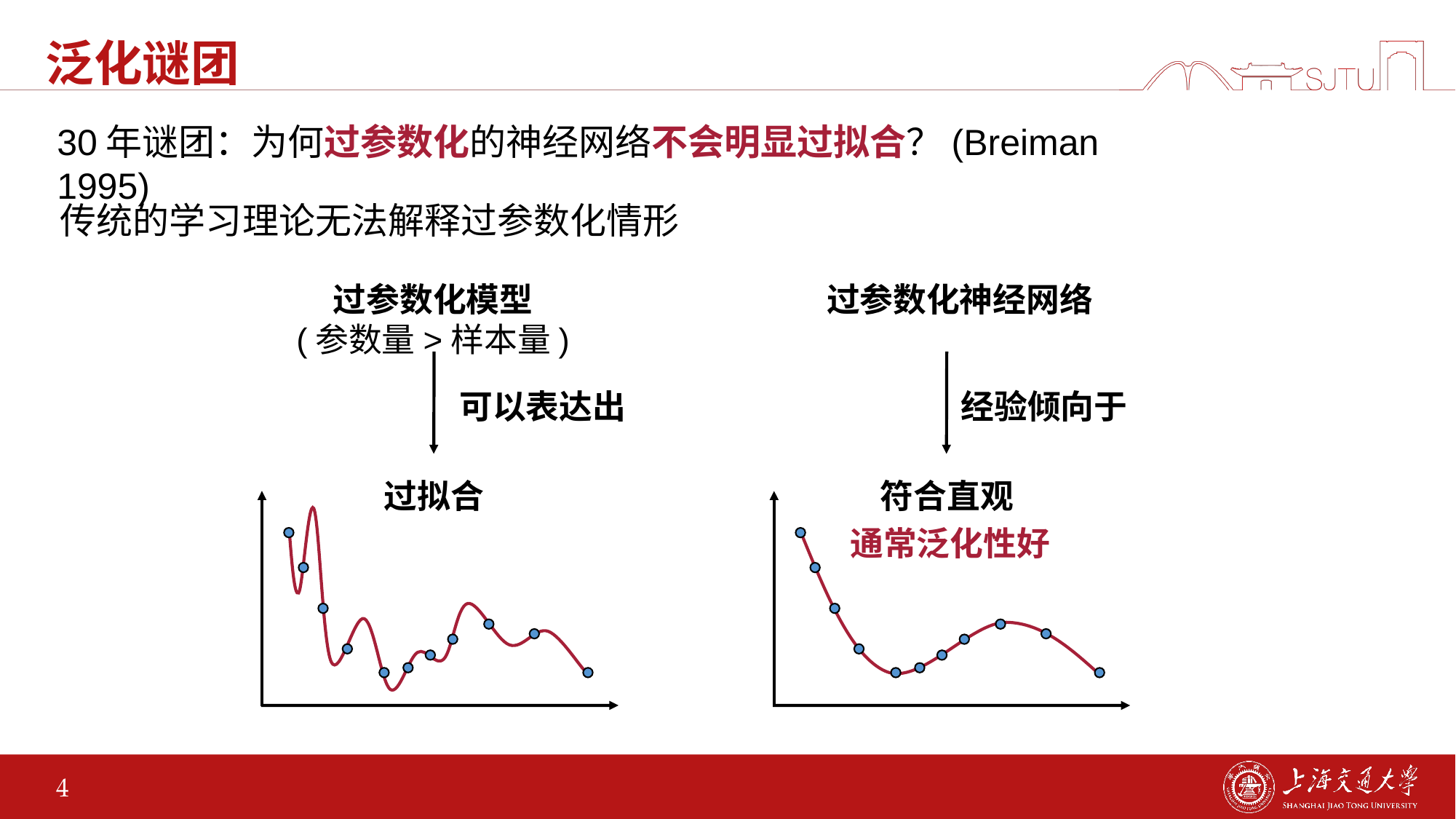

# 泛化谜团
30年谜团：为何过参数化的神经网络不会明显过拟合？(Breiman 1995)
传统的学习理论无法解释过参数化情形
过参数化神经网络
过参数化模型
(参数量>样本量)
可以表达出
经验倾向于
符合直观
过拟合

通常泛化性好

4